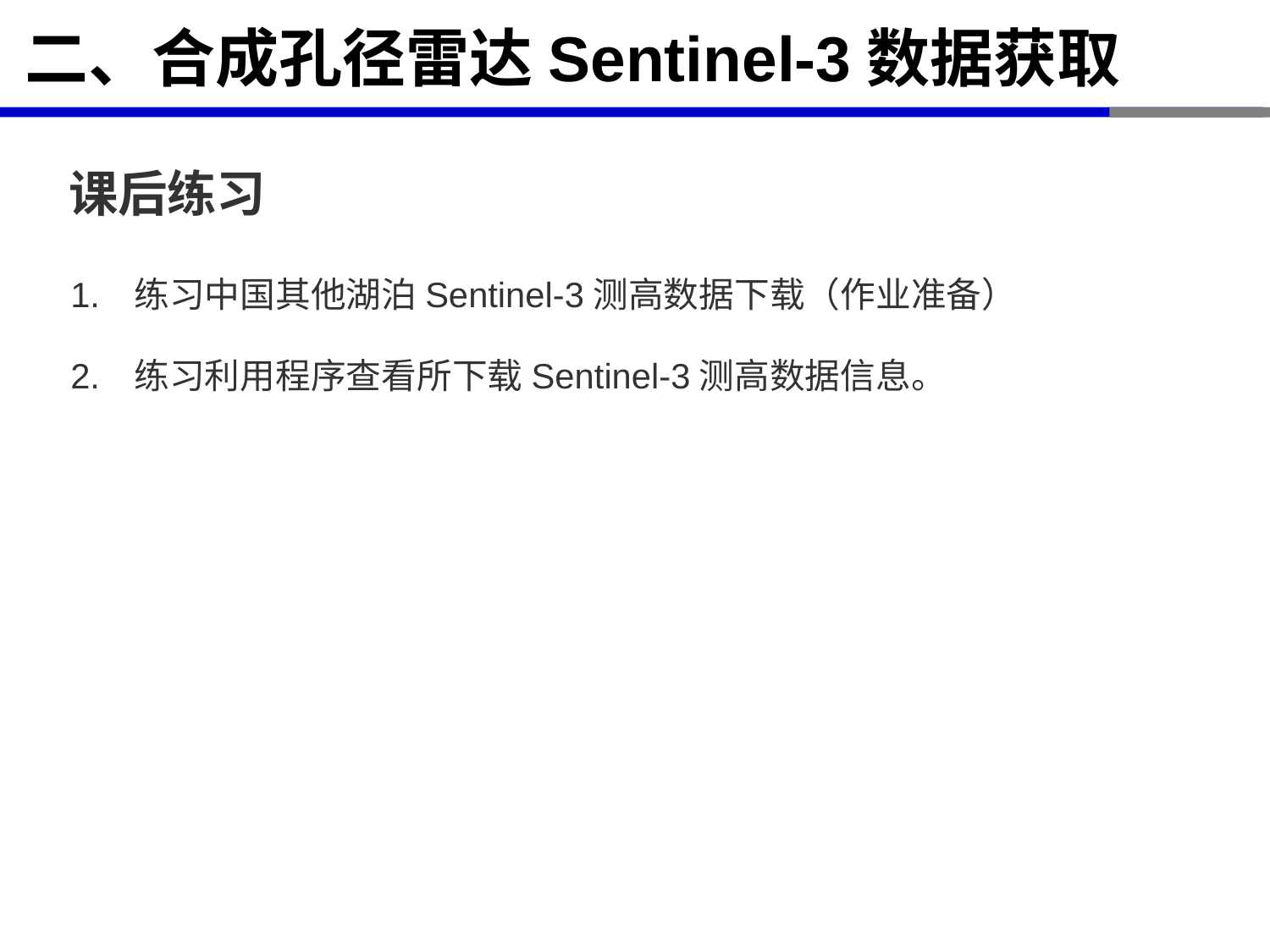

# 二、合成孔径雷达Sentinel-3数据获取
课后练习
练习中国其他湖泊Sentinel-3测高数据下载（作业准备）
练习利用程序查看所下载Sentinel-3测高数据信息。